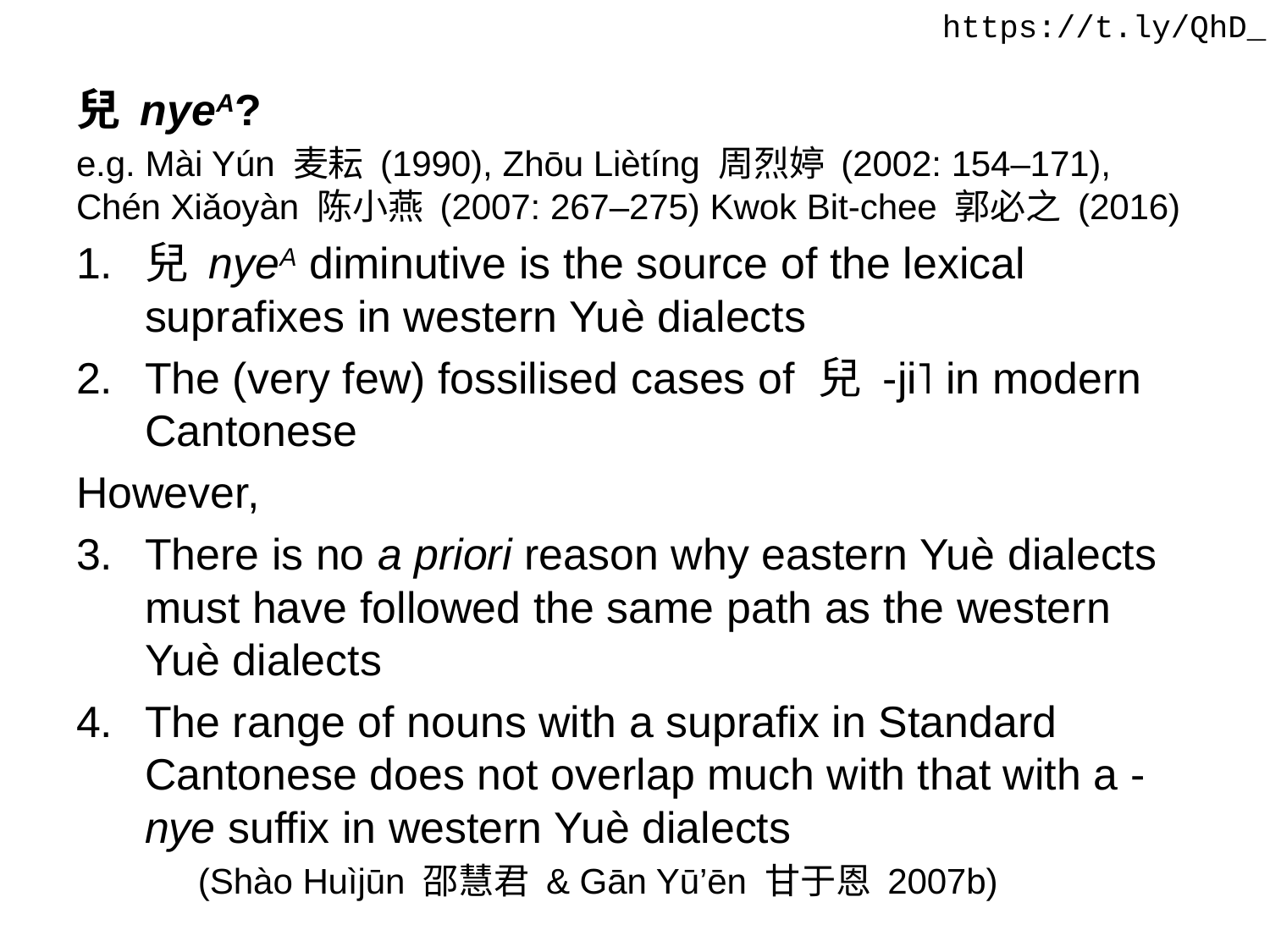

https://t.ly/QhD_
兒 nyeA?
e.g. Mài Yún 麦耘 (1990), Zhōu Liètíng 周烈婷 (2002: 154–171), Chén Xiǎoyàn 陈小燕 (2007: 267–275) Kwok Bit-chee 郭必之 (2016)
兒 nyeA diminutive is the source of the lexical suprafixes in western Yuè dialects
The (very few) fossilised cases of 兒 -ji˥ in modern Cantonese
However,
There is no a priori reason why eastern Yuè dialects must have followed the same path as the western Yuè dialects
The range of nouns with a suprafix in Standard Cantonese does not overlap much with that with a -nye suffix in western Yuè dialects
	(Shào Huìjūn 邵慧君 & Gān Yū’ēn 甘于恩 2007b)